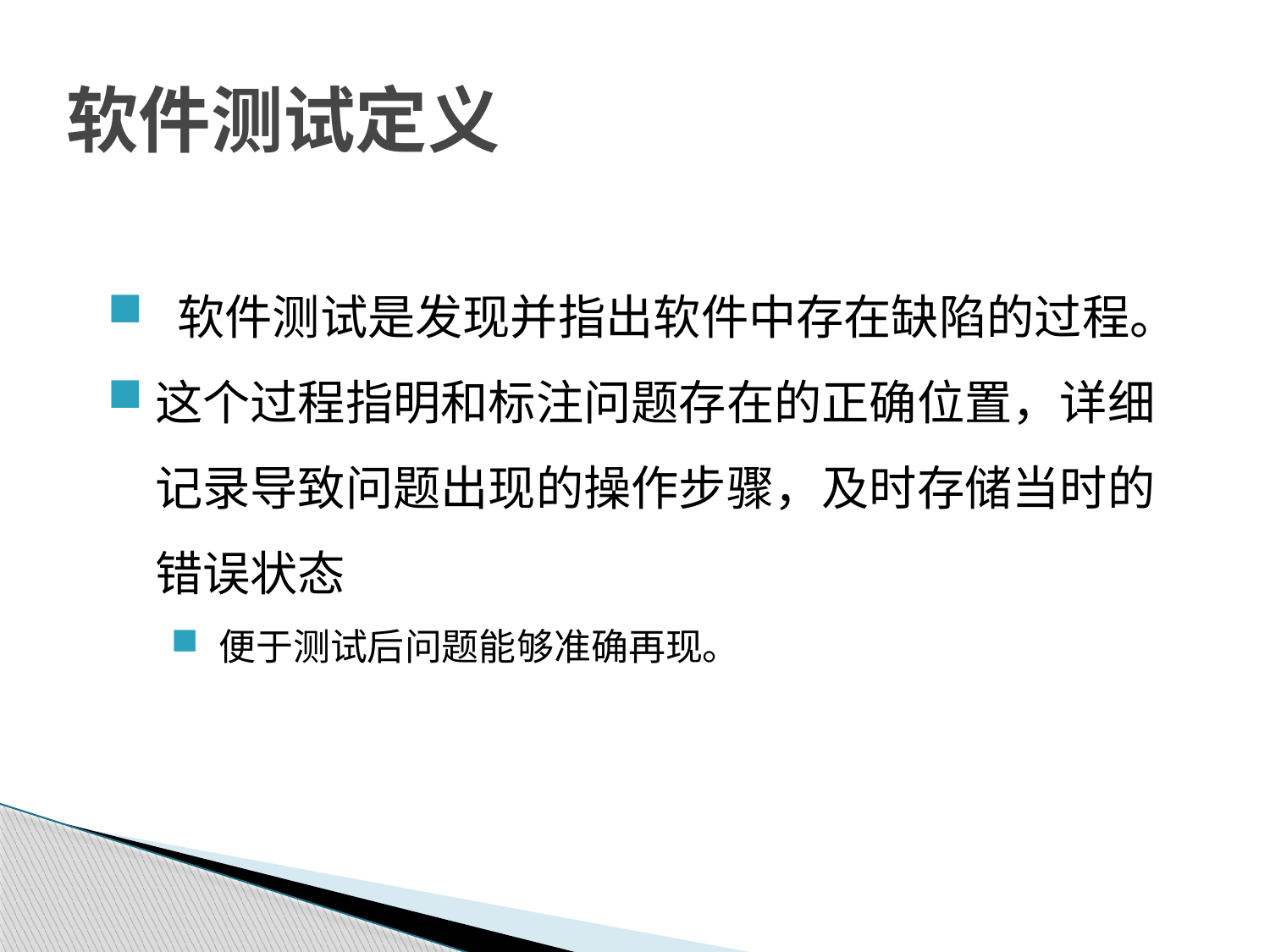

# 软件测试定义
03
 软件测试是发现并指出软件中存在缺陷的过程。
这个过程指明和标注问题存在的正确位置，详细记录导致问题出现的操作步骤，及时存储当时的错误状态
便于测试后问题能够准确再现。